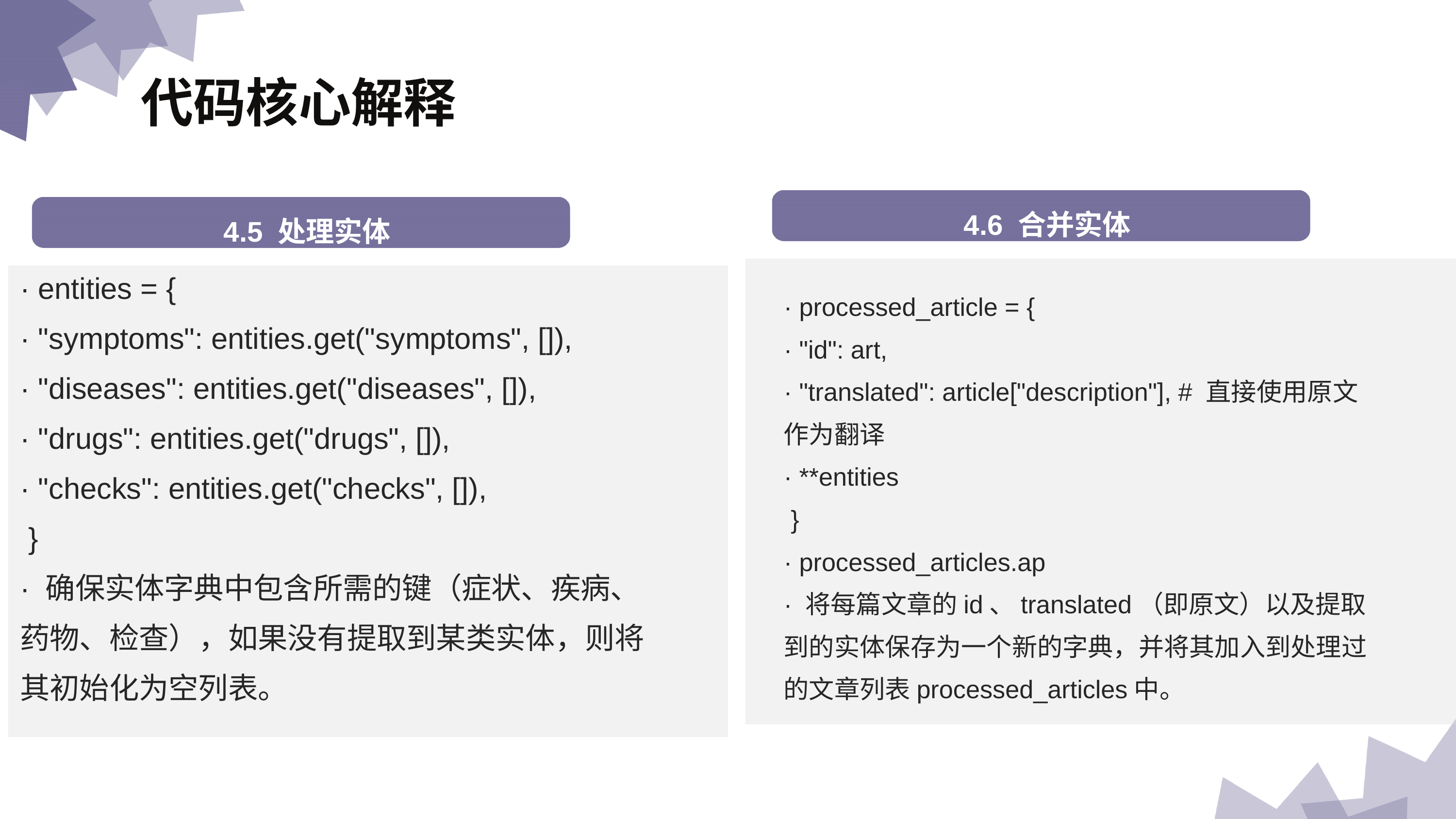

代码核心解释
         幻觉的原因分析

         幻觉的原因分析

4.6 合并实体

4.5 处理实体

· entities = {
· "symptoms": entities.get("symptoms", []),
· "diseases": entities.get("diseases", []),
· "drugs": entities.get("drugs", []),
· "checks": entities.get("checks", []),
 }
· 确保实体字典中包含所需的键（症状、疾病、药物、检查），如果没有提取到某类实体，则将其初始化为空列表。

· processed_article = {
· "id": art,
· "translated": article["description"], # 直接使用原文作为翻译
· **entities
 }
· processed_articles.ap
· 将每篇文章的id、translated（即原文）以及提取到的实体保存为一个新的字典，并将其加入到处理过的文章列表processed_articles中。